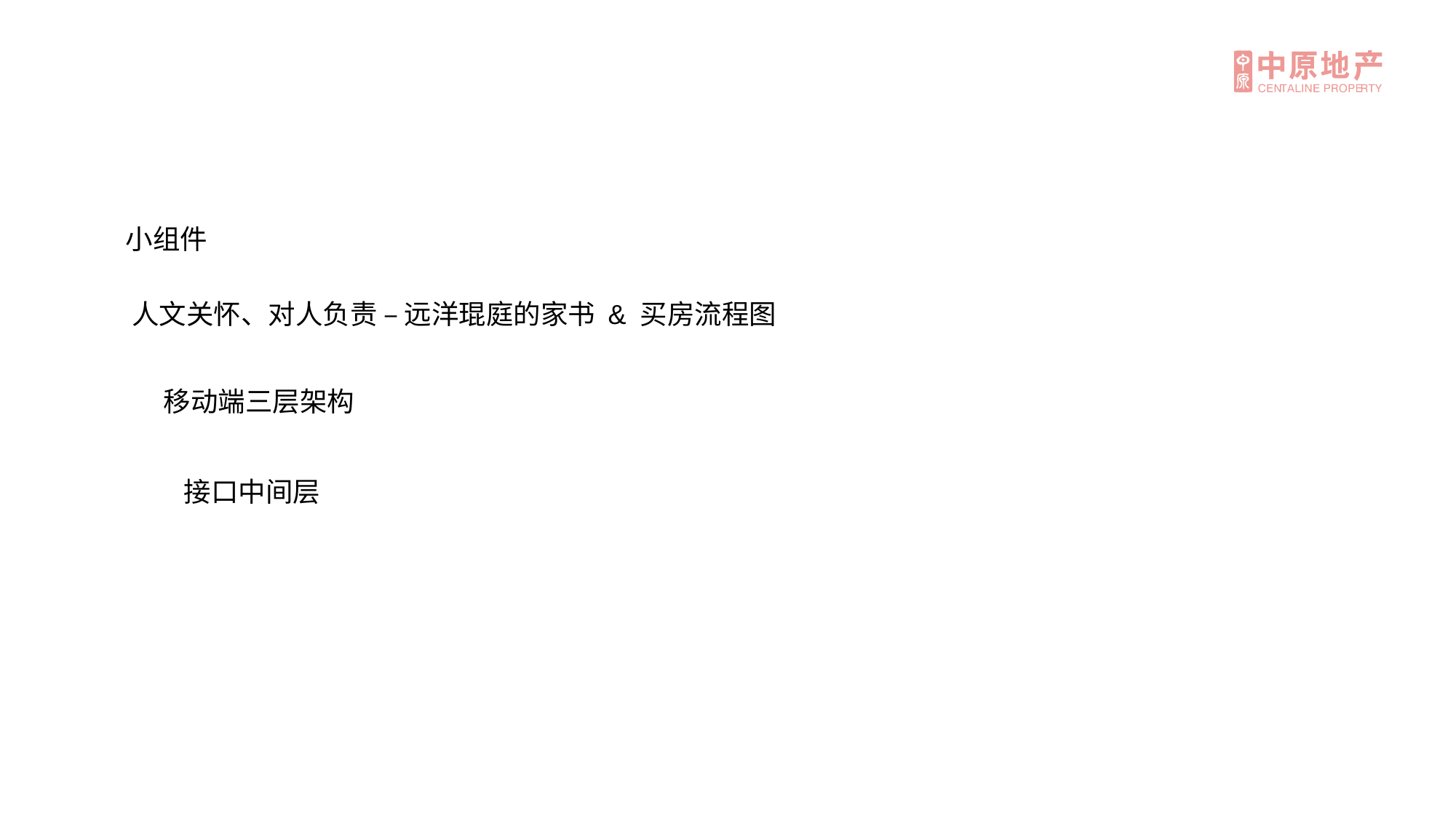

小组件
人文关怀、对人负责 – 远洋琨庭的家书 & 买房流程图
移动端三层架构
接口中间层